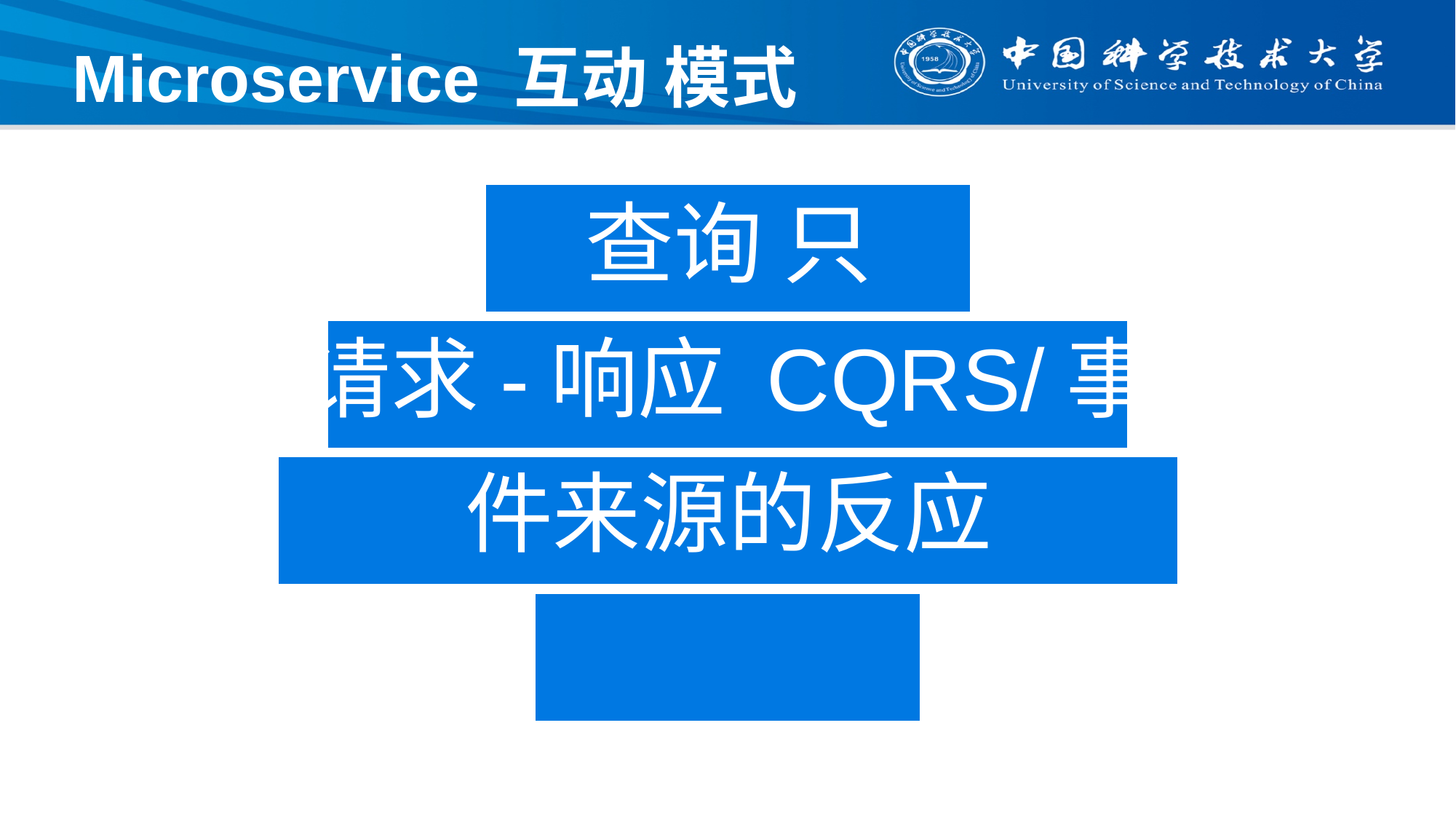

Microservice 互动 模式

# 查询 只
请求-响应 CQRS/事件来源的反应